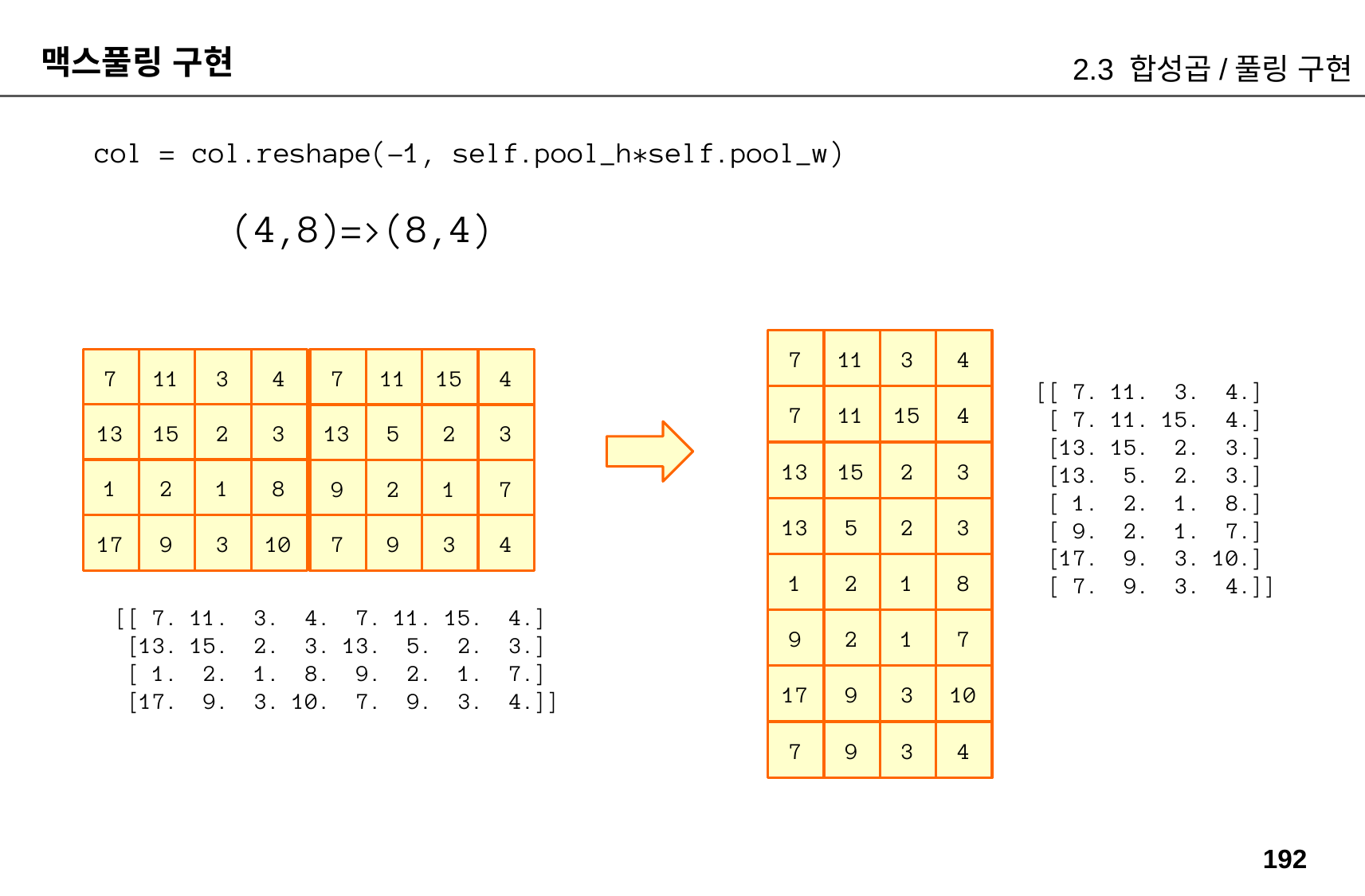

맥스풀링 구현
2.3 합성곱/풀링 구현
col = col.reshape(-1, self.pool_h*self.pool_w)
(4,8)=>(8,4)
7
11
3
4
7
11
3
4
7
11
15
4
[[ 7. 11.  3.  4.]
 [ 7. 11. 15.  4.]
 [13. 15.  2.  3.]
 [13.  5.  2.  3.]
 [ 1.  2.  1.  8.]
 [ 9.  2.  1.  7.]
 [17.  9.  3. 10.]
 [ 7.  9.  3.  4.]]
7
11
15
4
13
15
2
3
13
5
2
3

13
15
2
3
1
2
1
8
9
2
1
7
13
5
2
3
17
9
3
10
7
9
3
4
1
2
1
8
[[ 7. 11.  3.  4.  7. 11. 15.  4.]
 [13. 15.  2.  3. 13.  5.  2.  3.]
 [ 1.  2.  1.  8.  9.  2.  1.  7.]
 [17.  9.  3. 10.  7.  9.  3.  4.]]
9
2
1
7
17
9
3
10
7
9
3
4